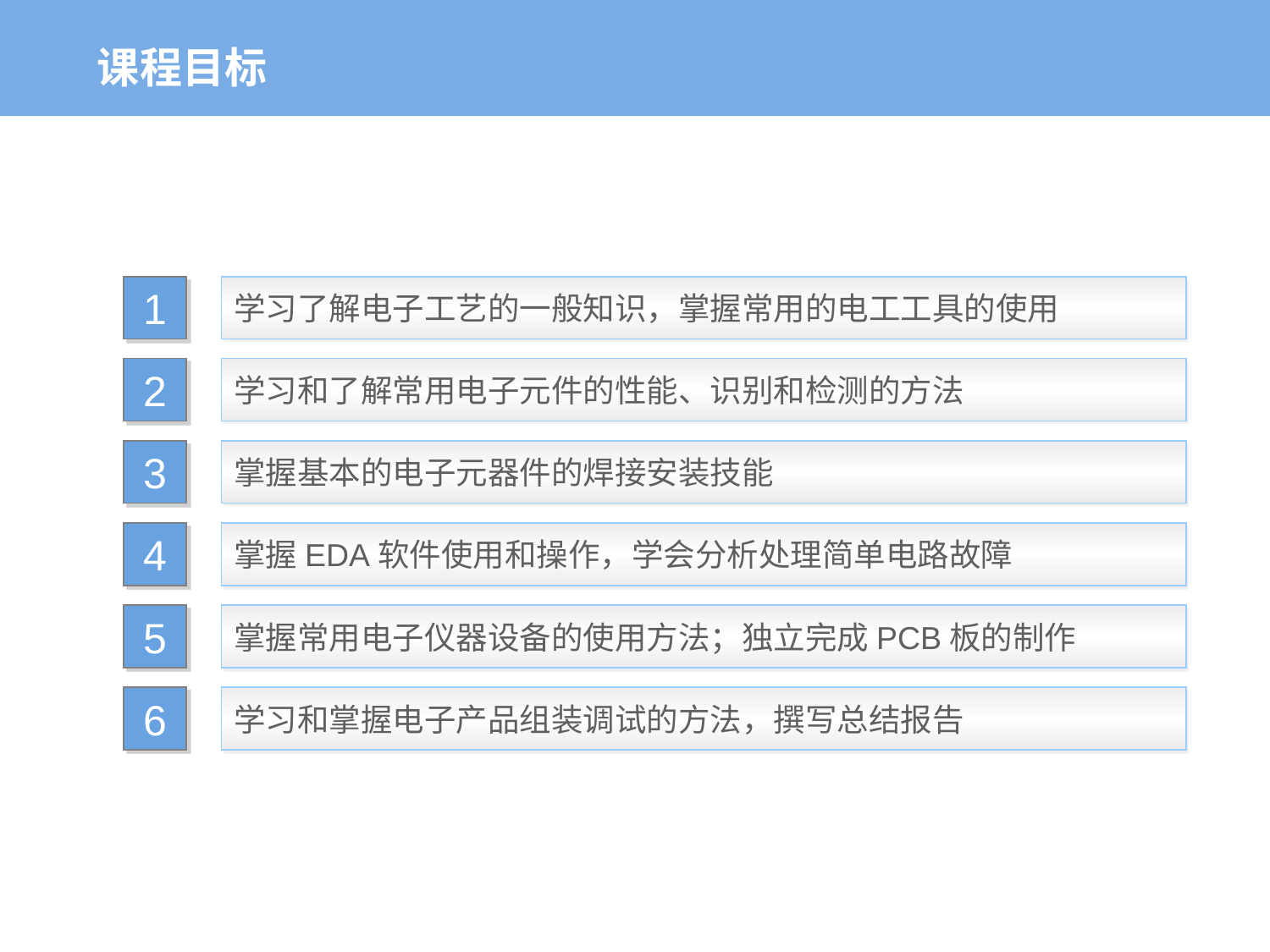

课程目标
1
学习了解电子工艺的一般知识，掌握常用的电工工具的使用
2
学习和了解常用电子元件的性能、识别和检测的方法
3
掌握基本的电子元器件的焊接安装技能
4
掌握EDA软件使用和操作，学会分析处理简单电路故障
5
掌握常用电子仪器设备的使用方法；独立完成PCB板的制作
6
学习和掌握电子产品组装调试的方法，撰写总结报告